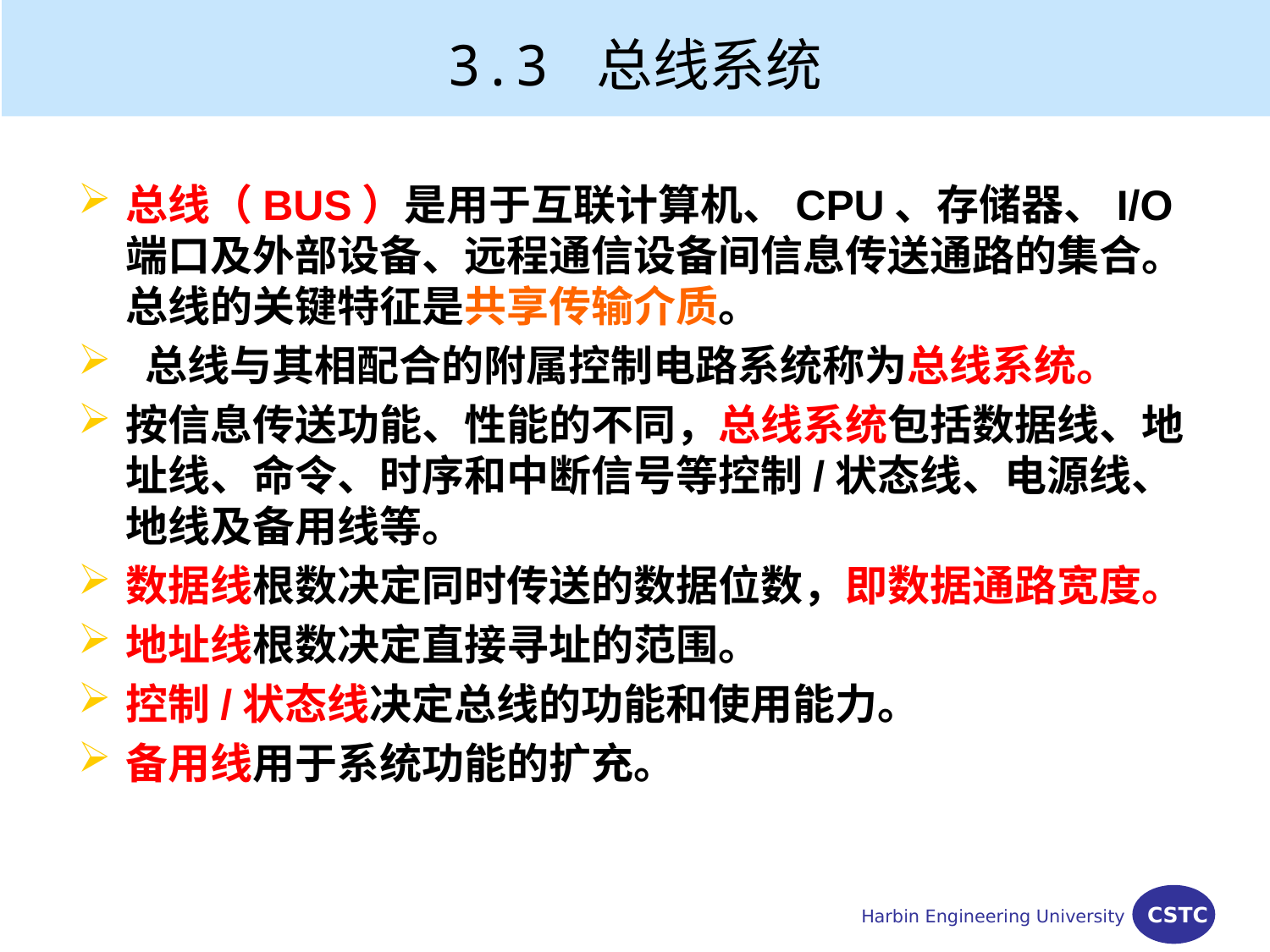

3.3 总线系统
总线（BUS）是用于互联计算机、CPU、存储器、I/O端口及外部设备、远程通信设备间信息传送通路的集合。总线的关键特征是共享传输介质。
 总线与其相配合的附属控制电路系统称为总线系统。
按信息传送功能、性能的不同，总线系统包括数据线、地址线、命令、时序和中断信号等控制/状态线、电源线、地线及备用线等。
数据线根数决定同时传送的数据位数，即数据通路宽度。
地址线根数决定直接寻址的范围。
控制/状态线决定总线的功能和使用能力。
备用线用于系统功能的扩充。

Harbin Engineering University